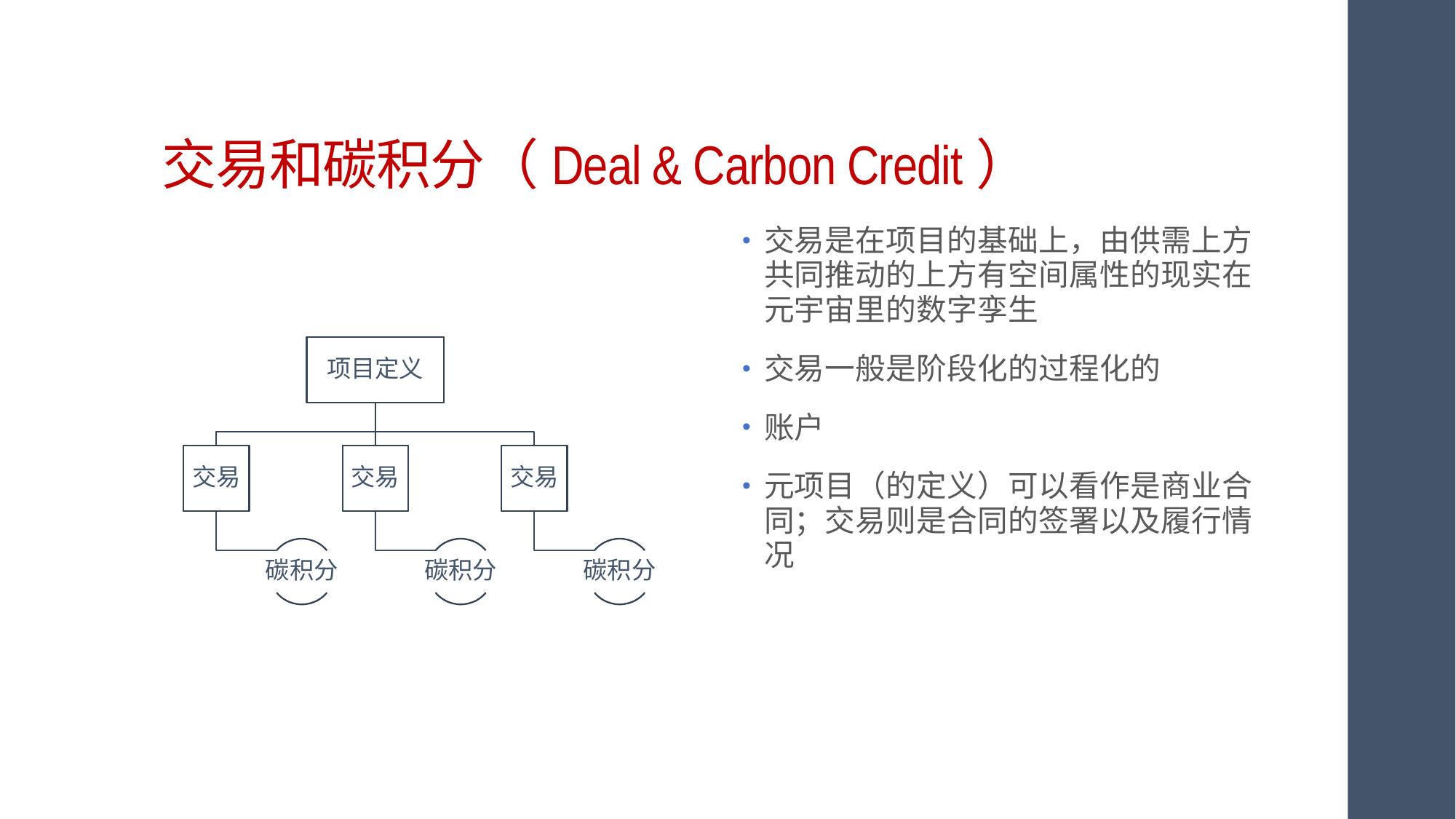

# 交易和碳积分（Deal & Carbon Credit）
项目定义
交易
碳积分
交易
碳积分
交易
碳积分
交易是在项目的基础上，由供需上方共同推动的上方有空间属性的现实在元宇宙里的数字孪生
交易一般是阶段化的过程化的
账户
元项目（的定义）可以看作是商业合同；交易则是合同的签署以及履行情况